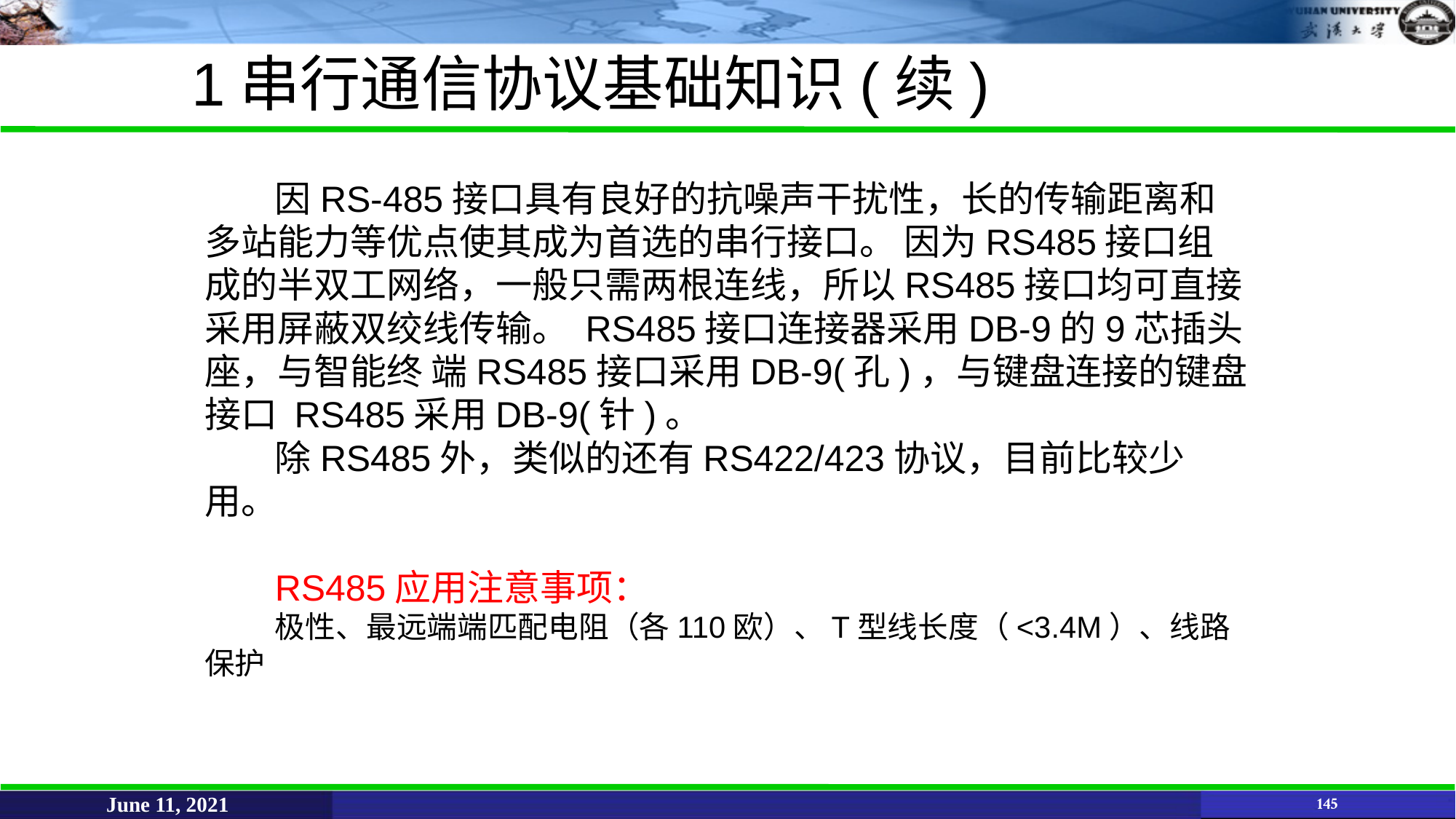

1串行通信协议基础知识(续)
因RS-485接口具有良好的抗噪声干扰性，长的传输距离和多站能力等优点使其成为首选的串行接口。 因为RS485接口组成的半双工网络，一般只需两根连线，所以RS485接口均可直接采用屏蔽双绞线传输。 RS485接口连接器采用DB-9的9芯插头座，与智能终 端RS485接口采用DB-9(孔)，与键盘连接的键盘接口 RS485采用DB-9(针)。
除RS485外，类似的还有RS422/423协议，目前比较少用。

RS485应用注意事项：
极性、最远端端匹配电阻（各110欧）、T型线长度（<3.4M）、线路保护
June 11, 2021

145